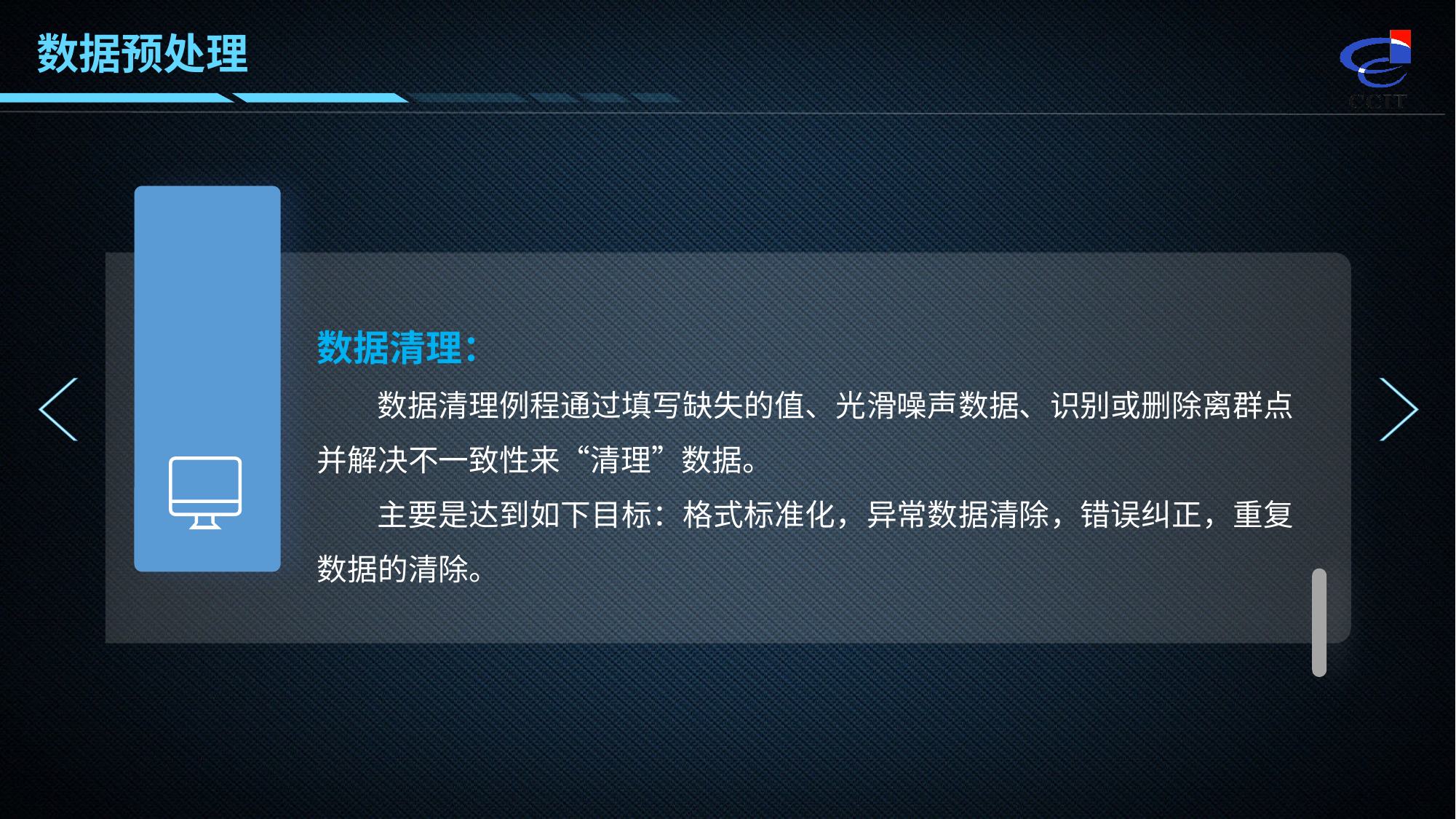

数据预处理

数据清理：
数据清理例程通过填写缺失的值、光滑噪声数据、识别或删除离群点并解决不一致性来“清理”数据。
主要是达到如下目标：格式标准化，异常数据清除，错误纠正，重复数据的清除。